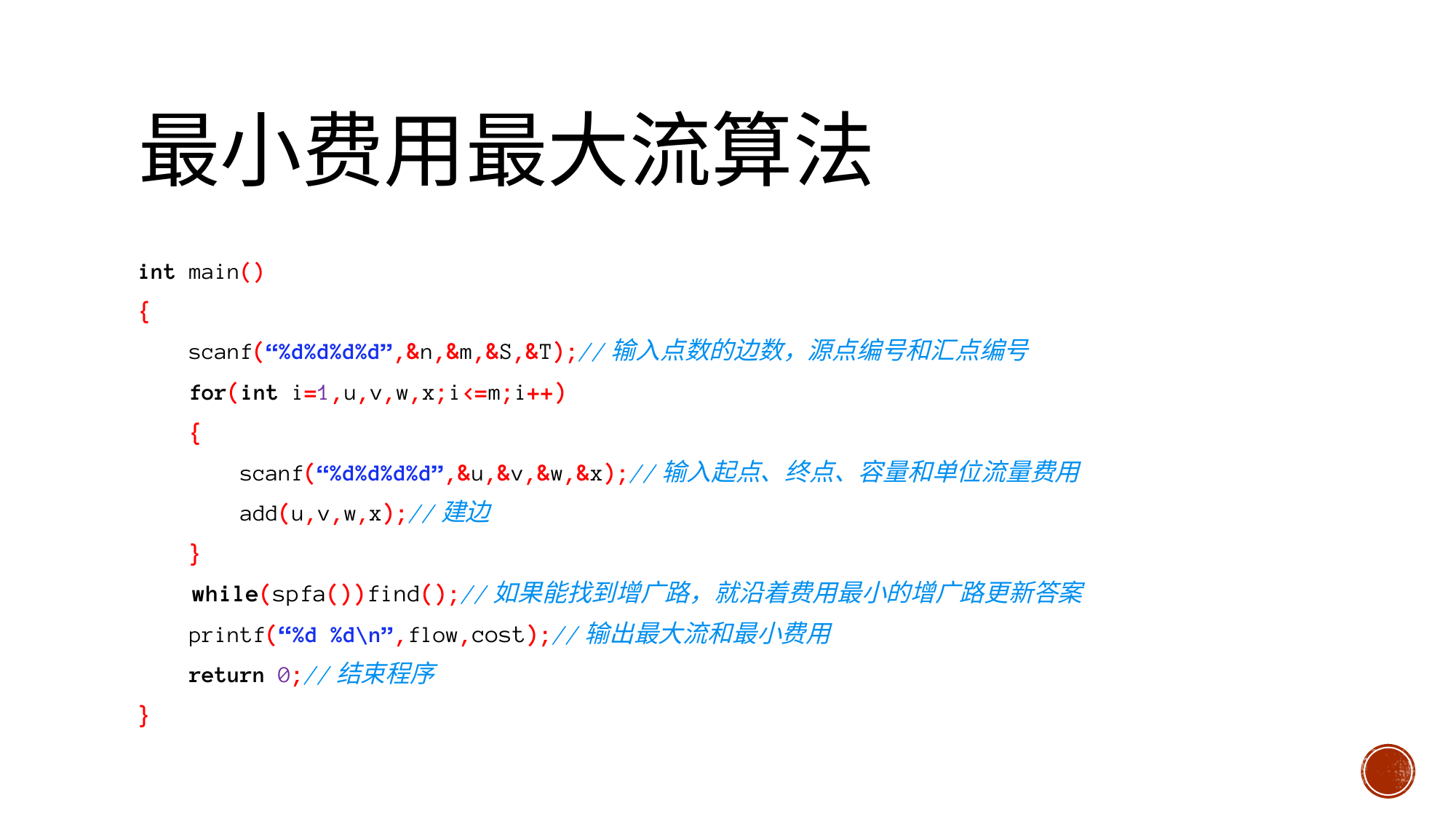

# 最小费用最大流算法
int main()
{
    scanf(“%d%d%d%d”,&n,&m,&S,&T);//输入点数的边数，源点编号和汇点编号
    for(int i=1,u,v,w,x;i<=m;i++)
    {
        scanf(“%d%d%d%d”,&u,&v,&w,&x);//输入起点、终点、容量和单位流量费用
        add(u,v,w,x);//建边
    }
    while(spfa())find();//如果能找到增广路，就沿着费用最小的增广路更新答案
    printf(“%d %d\n”,flow,cost);//输出最大流和最小费用
    return 0;//结束程序
}